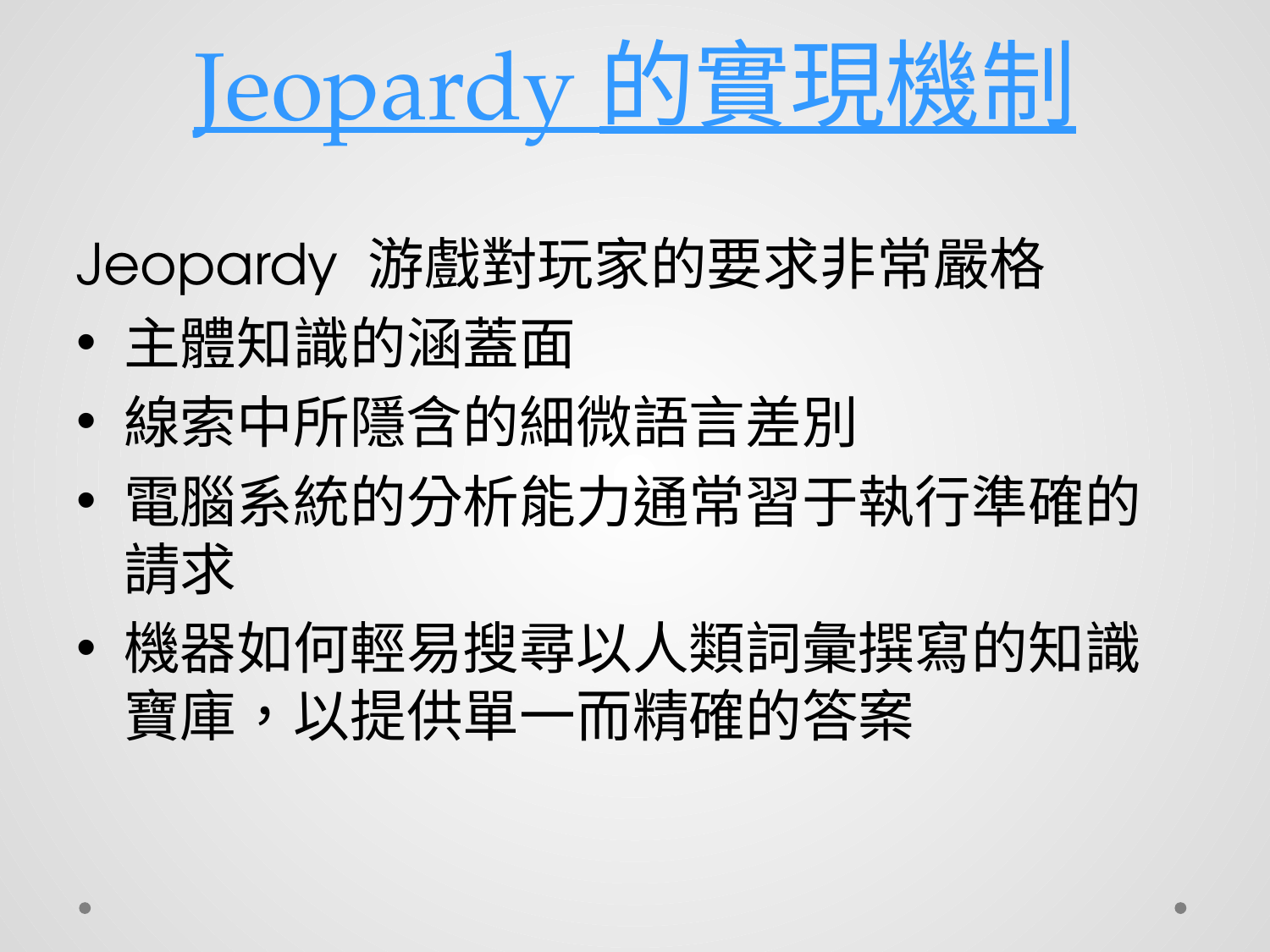

# Jeopardy 的實現機制
Jeopardy 游戲對玩家的要求非常嚴格
主體知識的涵蓋面
線索中所隱含的細微語言差別
電腦系統的分析能力通常習于執行準確的請求
機器如何輕易搜尋以人類詞彙撰寫的知識寶庫，以提供單一而精確的答案